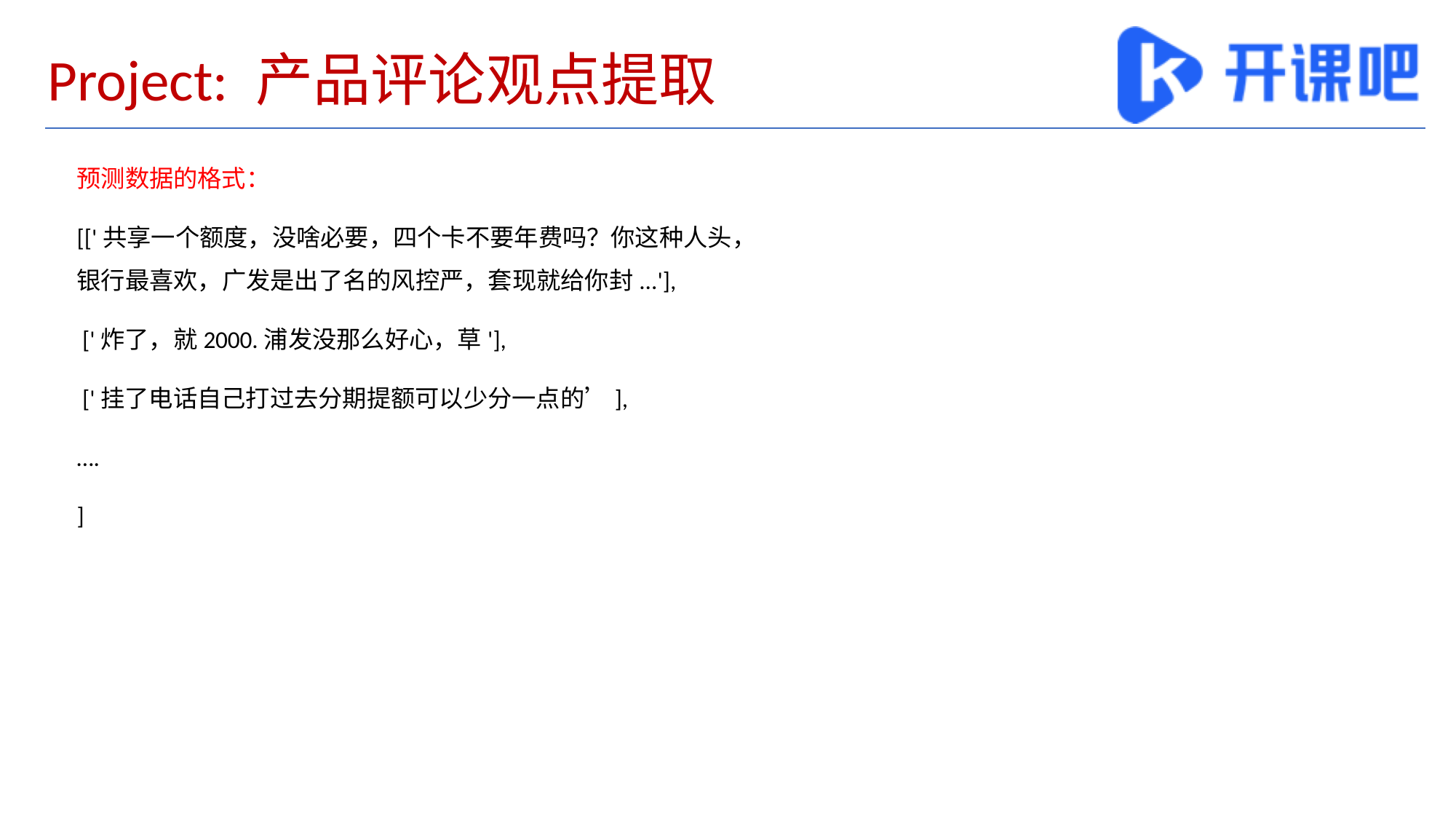

# Project: 产品评论观点提取
预测数据的格式：
[['共享一个额度，没啥必要，四个卡不要年费吗？你这种人头，银行最喜欢，广发是出了名的风控严，套现就给你封...'],
 ['炸了，就2000.浦发没那么好心，草'],
 ['挂了电话自己打过去分期提额可以少分一点的’],
….
]